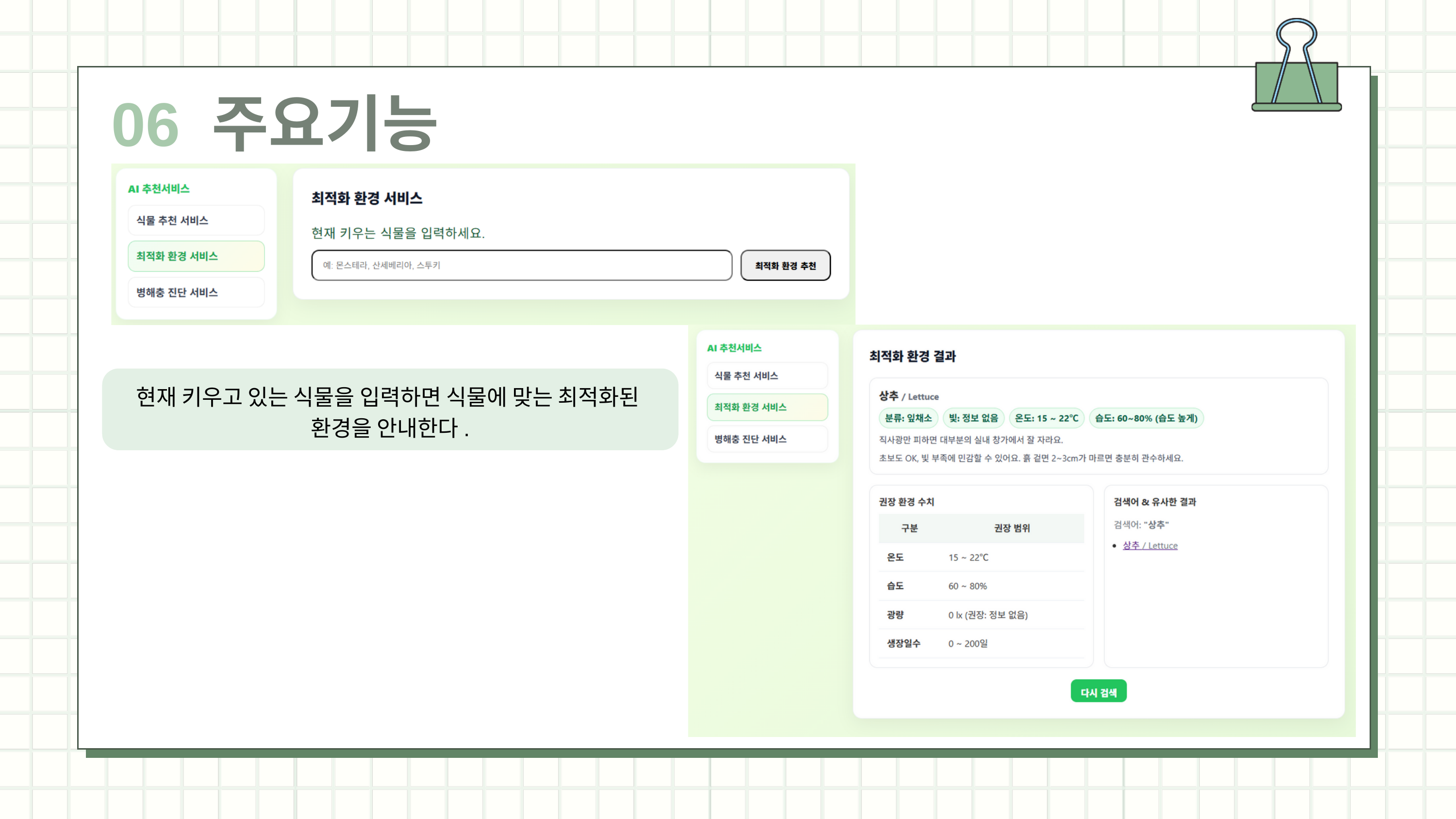

06 주요기능

현재 키우고 있는 식물을 입력하면 식물에 맞는 최적화된
환경을 안내한다.